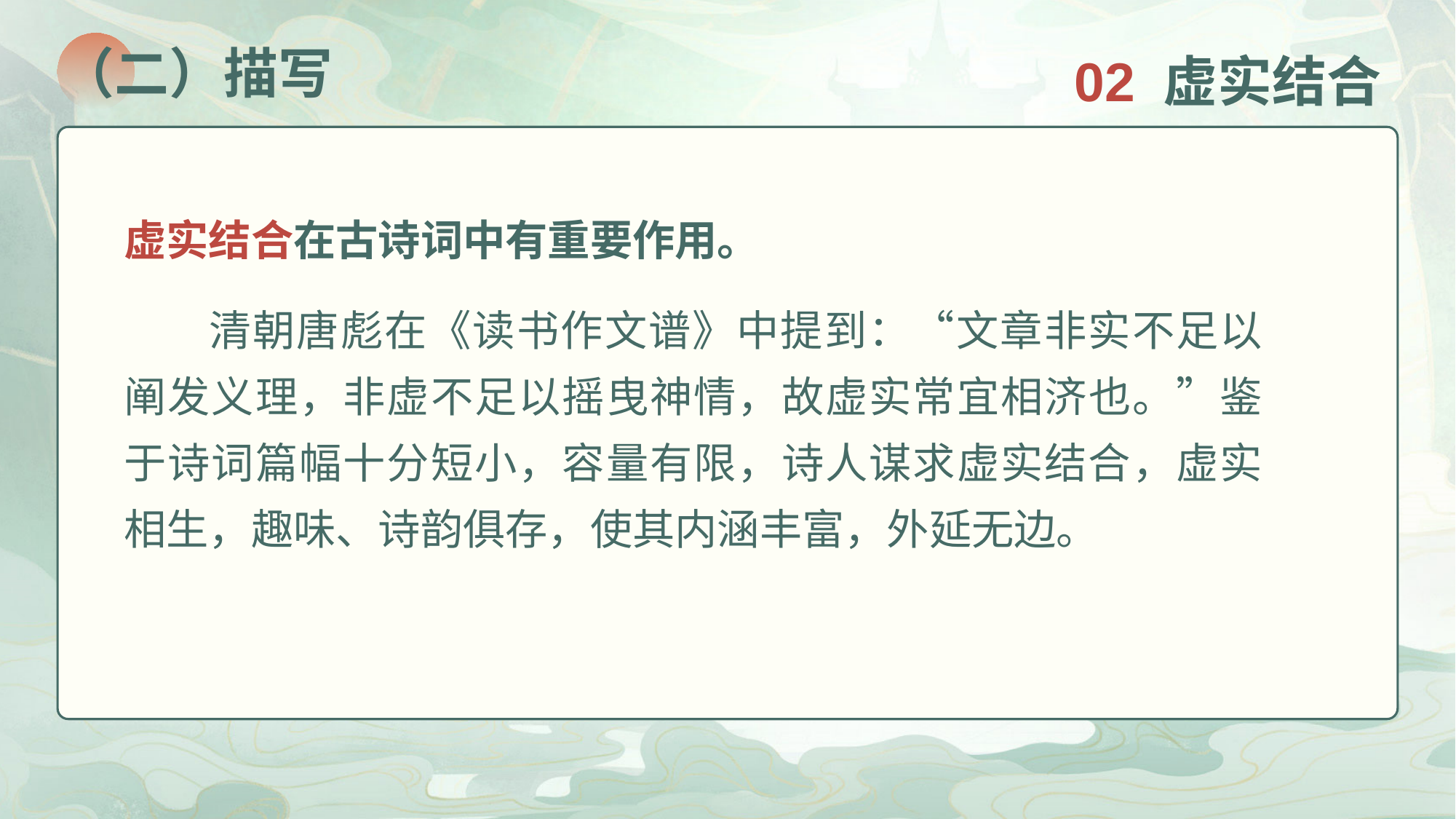

02 虚实结合

（二）描写

虚实结合在古诗词中有重要作用。
清朝唐彪在《读书作文谱》中提到：“文章非实不足以阐发义理，非虚不足以摇曳神情，故虚实常宜相济也。”鉴于诗词篇幅十分短小，容量有限，诗人谋求虚实结合，虚实相生，趣味、诗韵俱存，使其内涵丰富，外延无边。